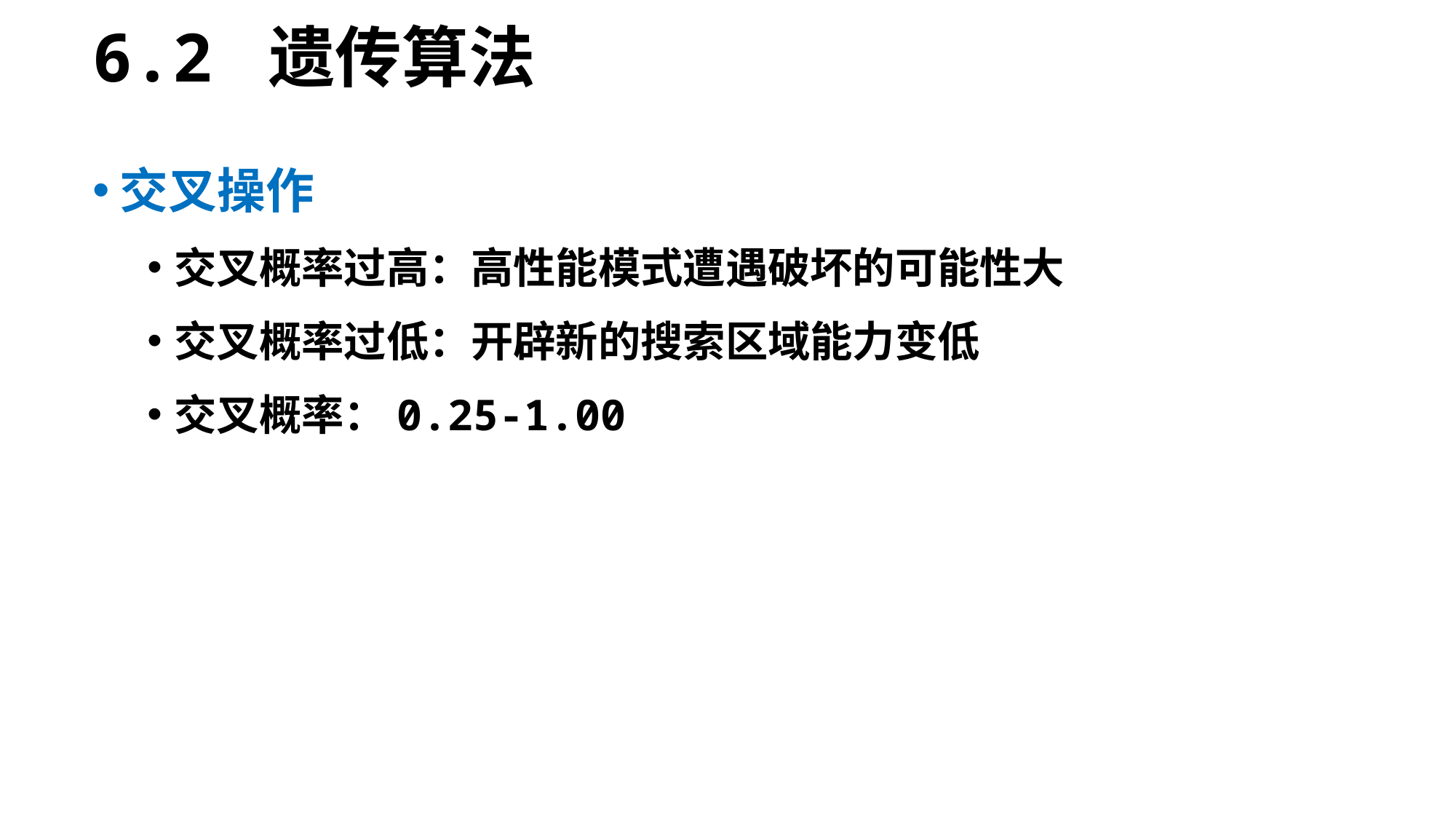

6.2 遗传算法
交叉操作
交叉概率过高：高性能模式遭遇破坏的可能性大
交叉概率过低：开辟新的搜索区域能力变低
交叉概率：0.25-1.00